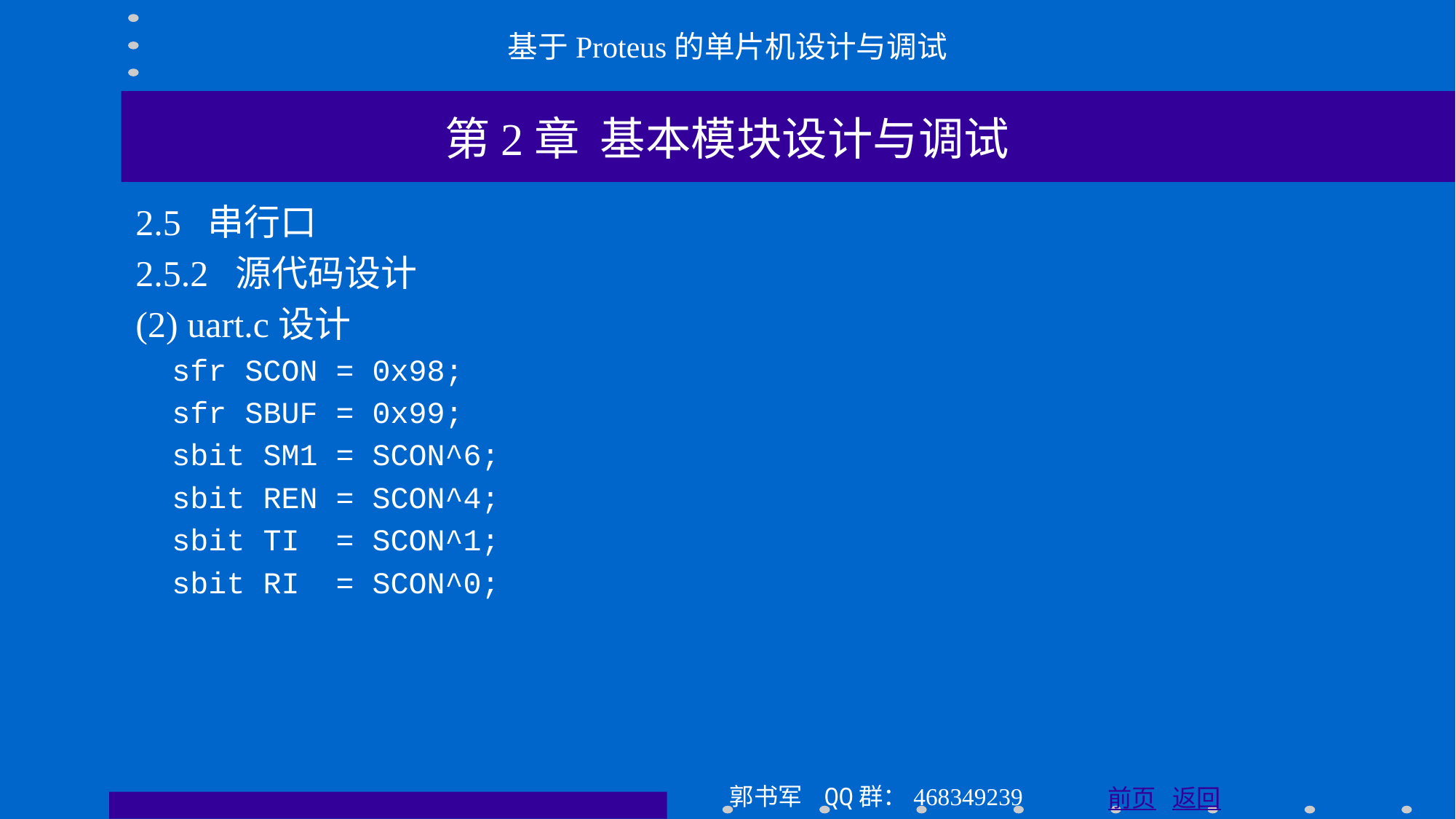

基于Proteus的单片机设计与调试
第2章  基本模块设计与调试
2.5  串行口
2.5.2  源代码设计
(2) uart.c设计
  sfr SCON = 0x98;
  sfr SBUF = 0x99;
  sbit SM1 = SCON^6;
  sbit REN = SCON^4;
  sbit TI  = SCON^1;
  sbit RI  = SCON^0;

郭书军   QQ群：468349239
前页   返回